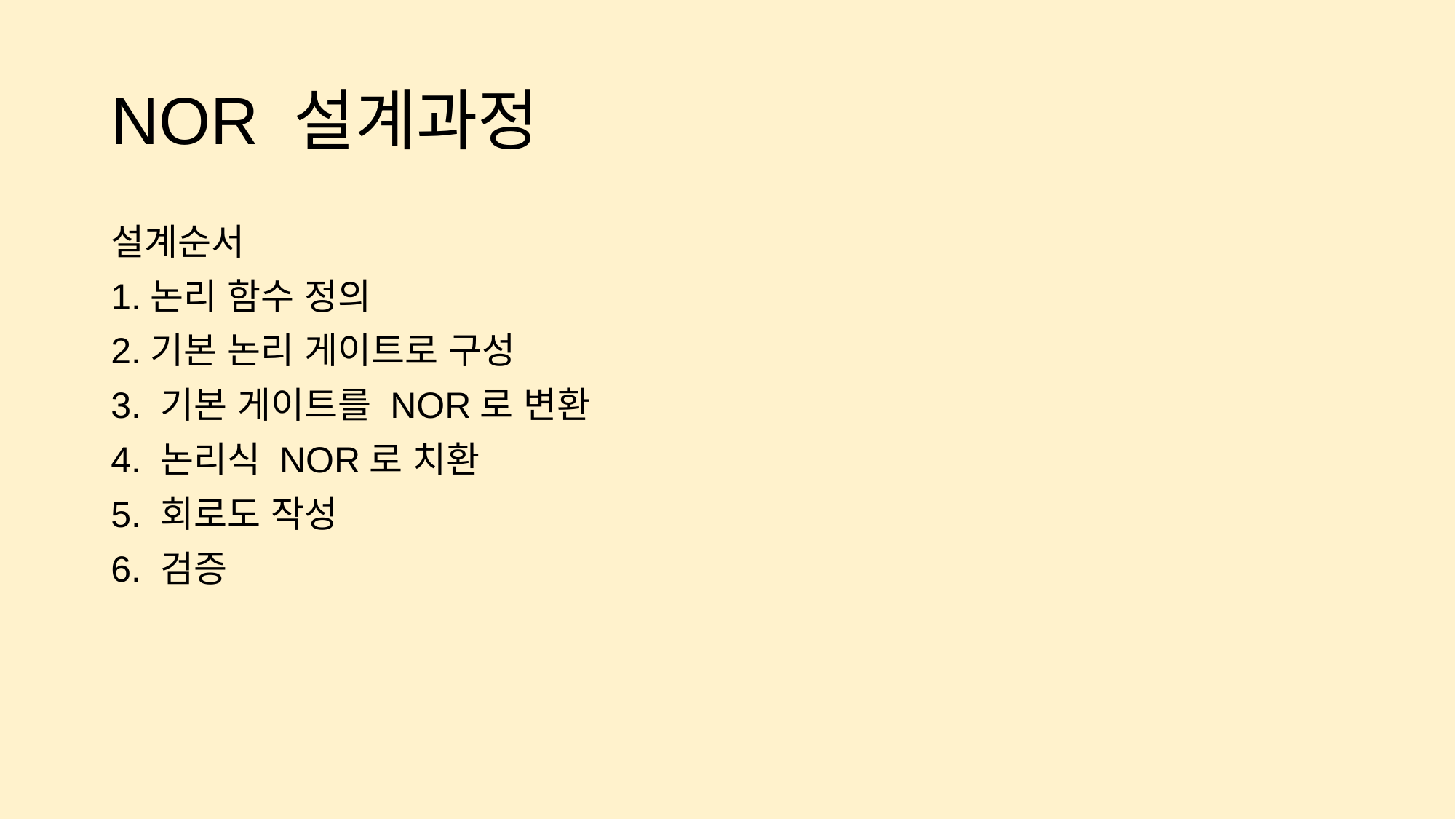

# NOR 설계과정
설계순서
1.논리 함수 정의
2.기본 논리 게이트로 구성
3. 기본 게이트를 NOR로 변환
4. 논리식 NOR로 치환
5. 회로도 작성
6. 검증